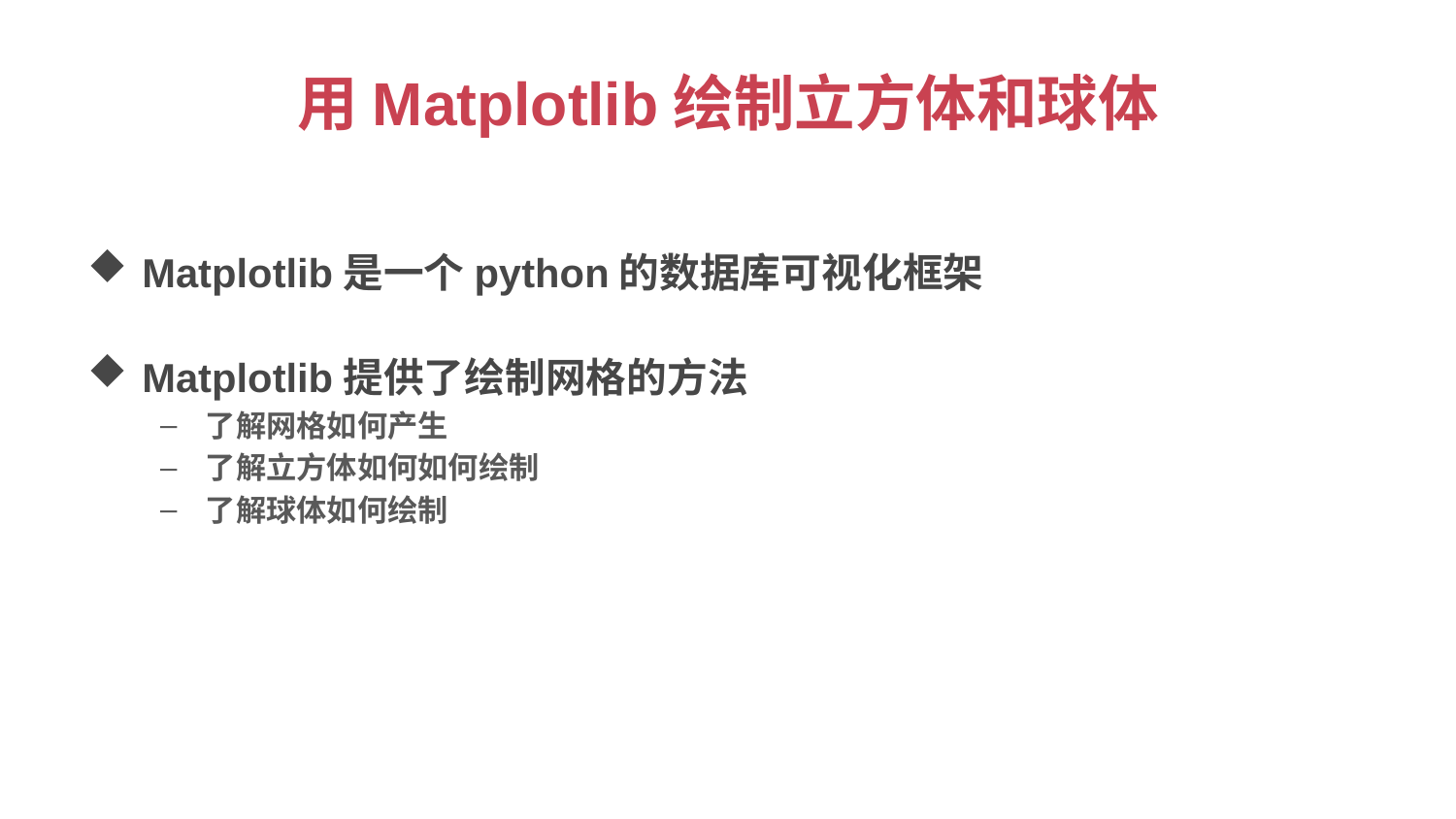

# 用Matplotlib绘制立方体和球体
Matplotlib是一个python的数据库可视化框架
Matplotlib提供了绘制网格的方法
了解网格如何产生
了解立方体如何如何绘制
了解球体如何绘制